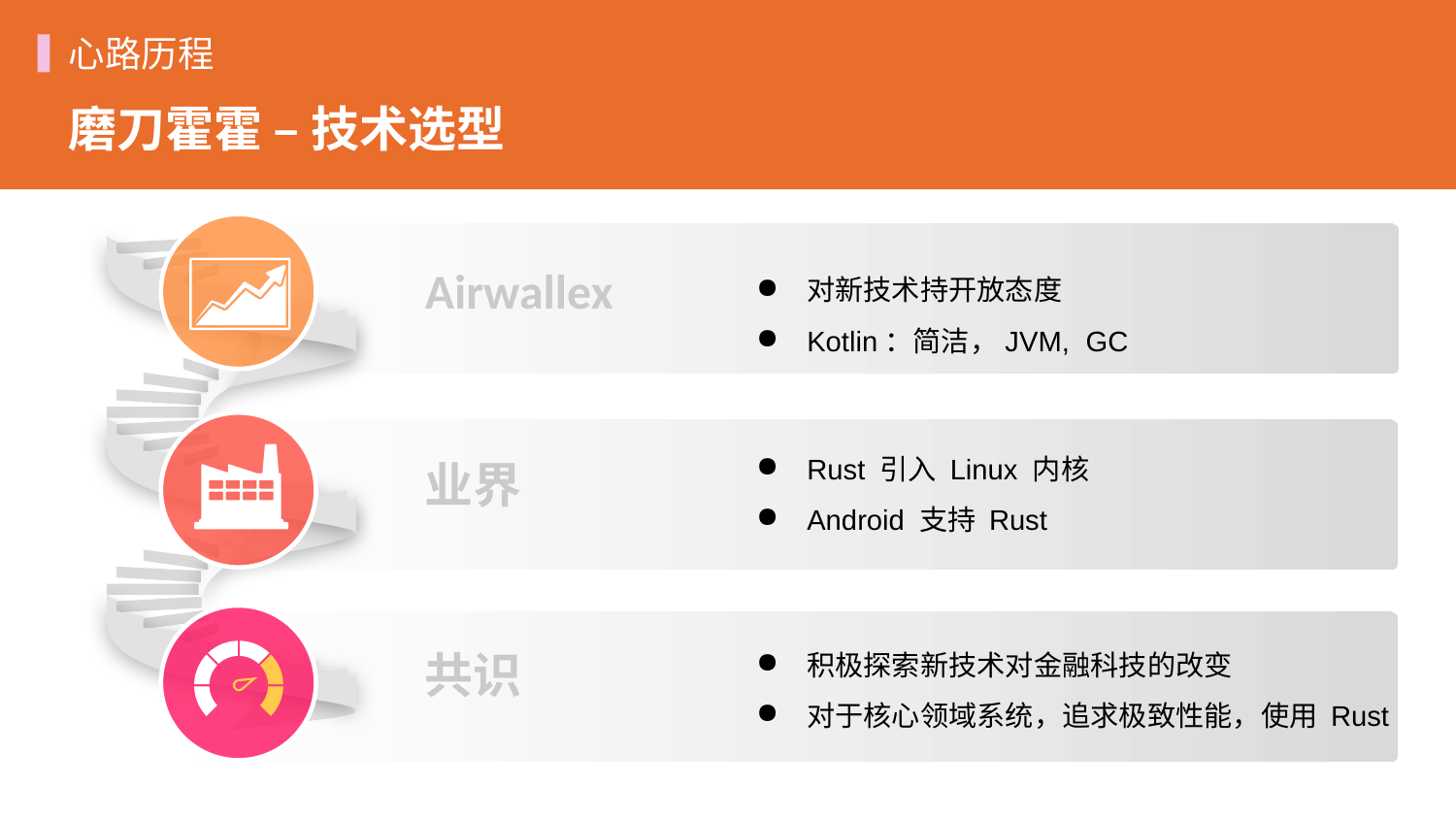

心路历程

磨刀霍霍 – 技术选型

对新技术持开放态度
Kotlin：简洁，JVM,  GC
Airwallex

Rust 引入 Linux 内核
Android 支持 Rust
业界

积极探索新技术对金融科技的改变
对于核心领域系统，追求极致性能，使用 Rust
共识